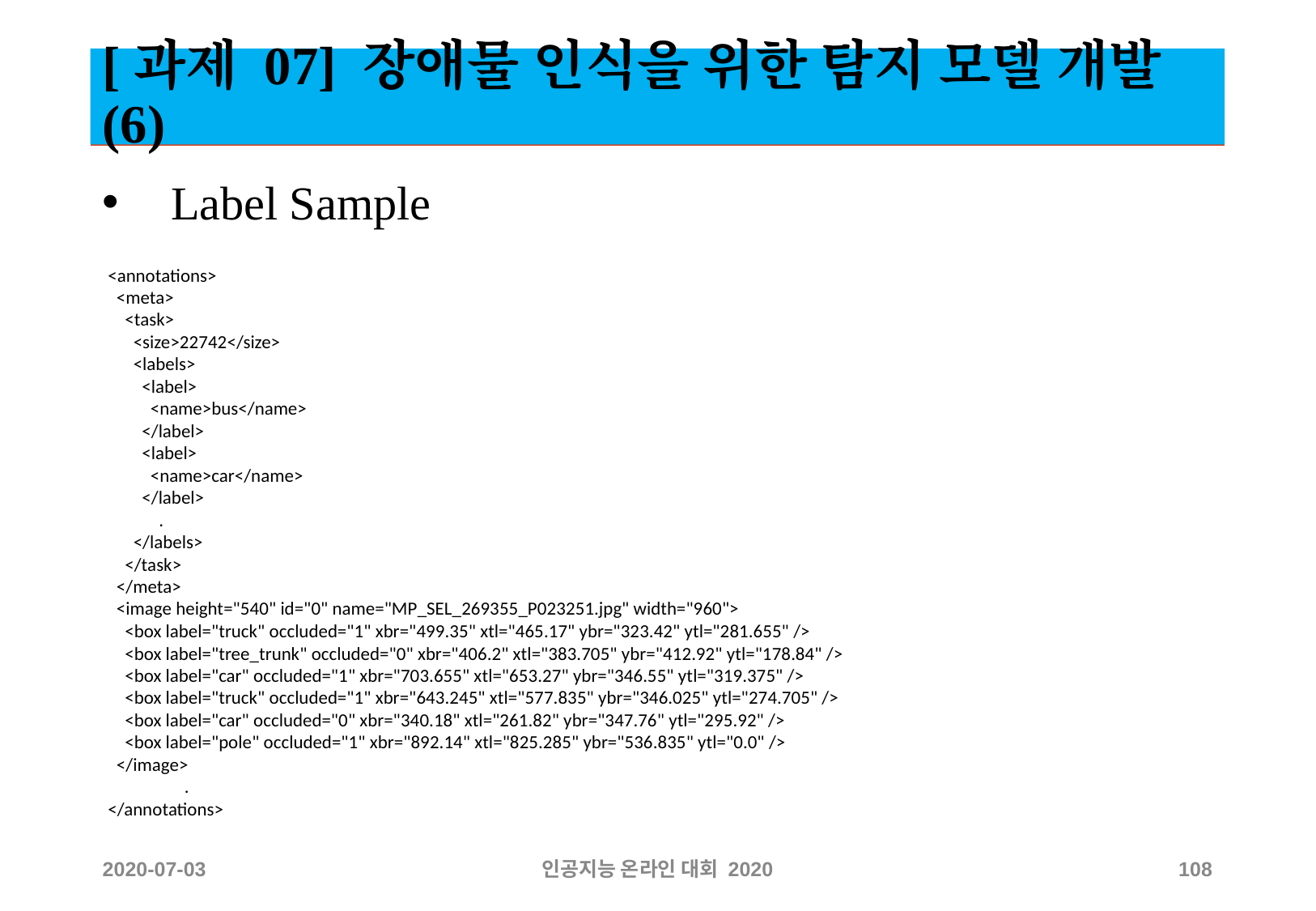

# [과제 07] 장애물 인식을 위한 탐지 모델 개발 (6)
Label Sample

<annotations>
  <meta>
    <task>
      <size>22742</size>
      <labels>
        <label>
          <name>bus</name>
        </label>
        <label>
          <name>car</name>
        </label>
            .
      </labels>
    </task>
  </meta>
  <image height="540" id="0" name="MP_SEL_269355_P023251.jpg" width="960">
    <box label="truck" occluded="1" xbr="499.35" xtl="465.17" ybr="323.42" ytl="281.655" />
    <box label="tree_trunk" occluded="0" xbr="406.2" xtl="383.705" ybr="412.92" ytl="178.84" />
    <box label="car" occluded="1" xbr="703.655" xtl="653.27" ybr="346.55" ytl="319.375" />
    <box label="truck" occluded="1" xbr="643.245" xtl="577.835" ybr="346.025" ytl="274.705" />
    <box label="car" occluded="0" xbr="340.18" xtl="261.82" ybr="347.76" ytl="295.92" />
    <box label="pole" occluded="1" xbr="892.14" xtl="825.285" ybr="536.835" ytl="0.0" />
  </image>
                  .
</annotations>
2020-07-03
인공지능 온라인 대회 2020
108